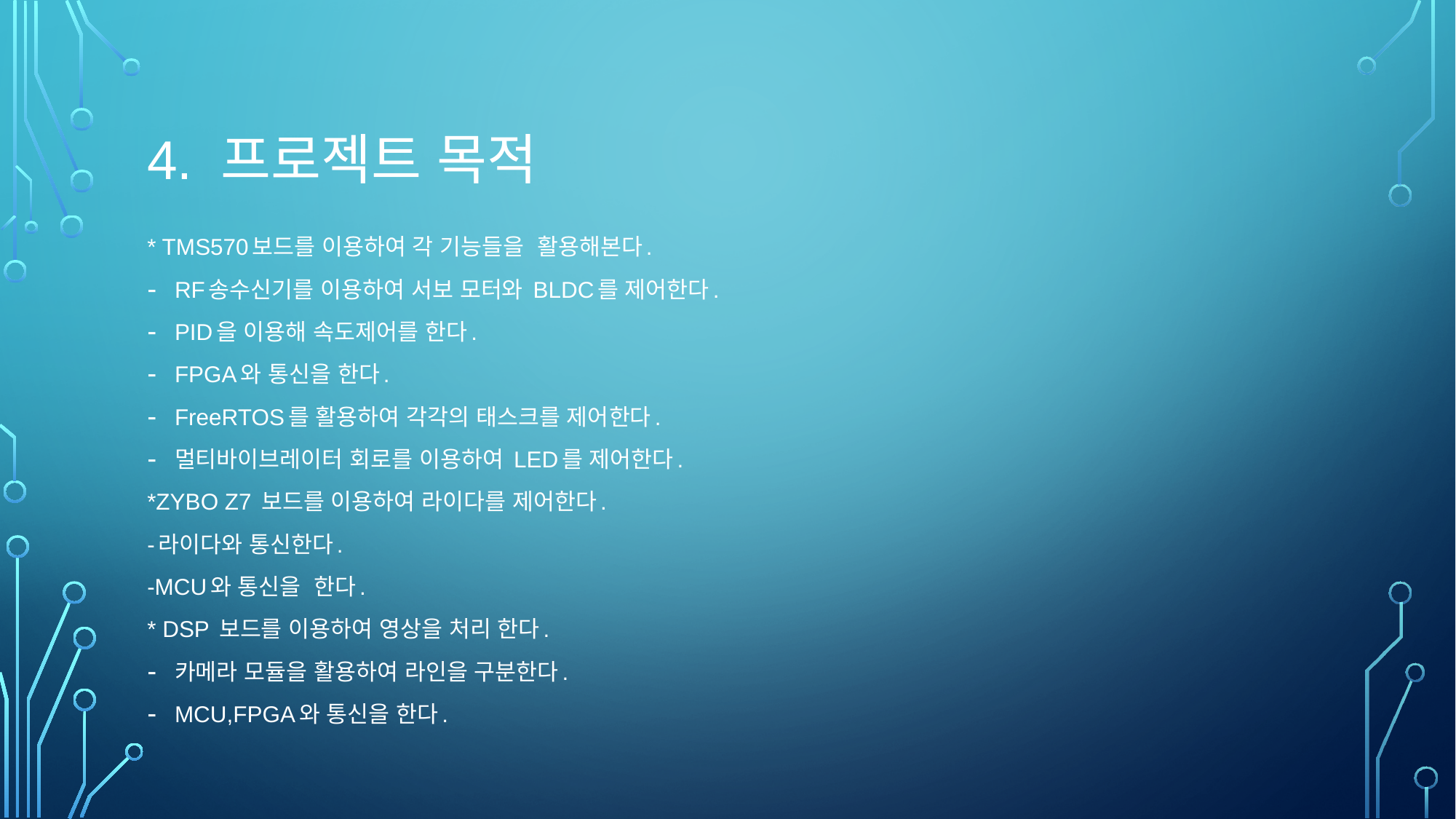

# 4. 프로젝트 목적
* TMS570보드를 이용하여 각 기능들을  활용해본다.
RF송수신기를 이용하여 서보 모터와 BLDC를 제어한다.
PID을 이용해 속도제어를 한다.
FPGA와 통신을 한다.
FreeRTOS를 활용하여 각각의 태스크를 제어한다.
멀티바이브레이터 회로를 이용하여 LED를 제어한다.
*ZYBO Z7 보드를 이용하여 라이다를 제어한다.
-라이다와 통신한다.
-MCU와 통신을  한다.
* DSP 보드를 이용하여 영상을 처리 한다.
카메라 모듈을 활용하여 라인을 구분한다.
MCU,FPGA와 통신을 한다.